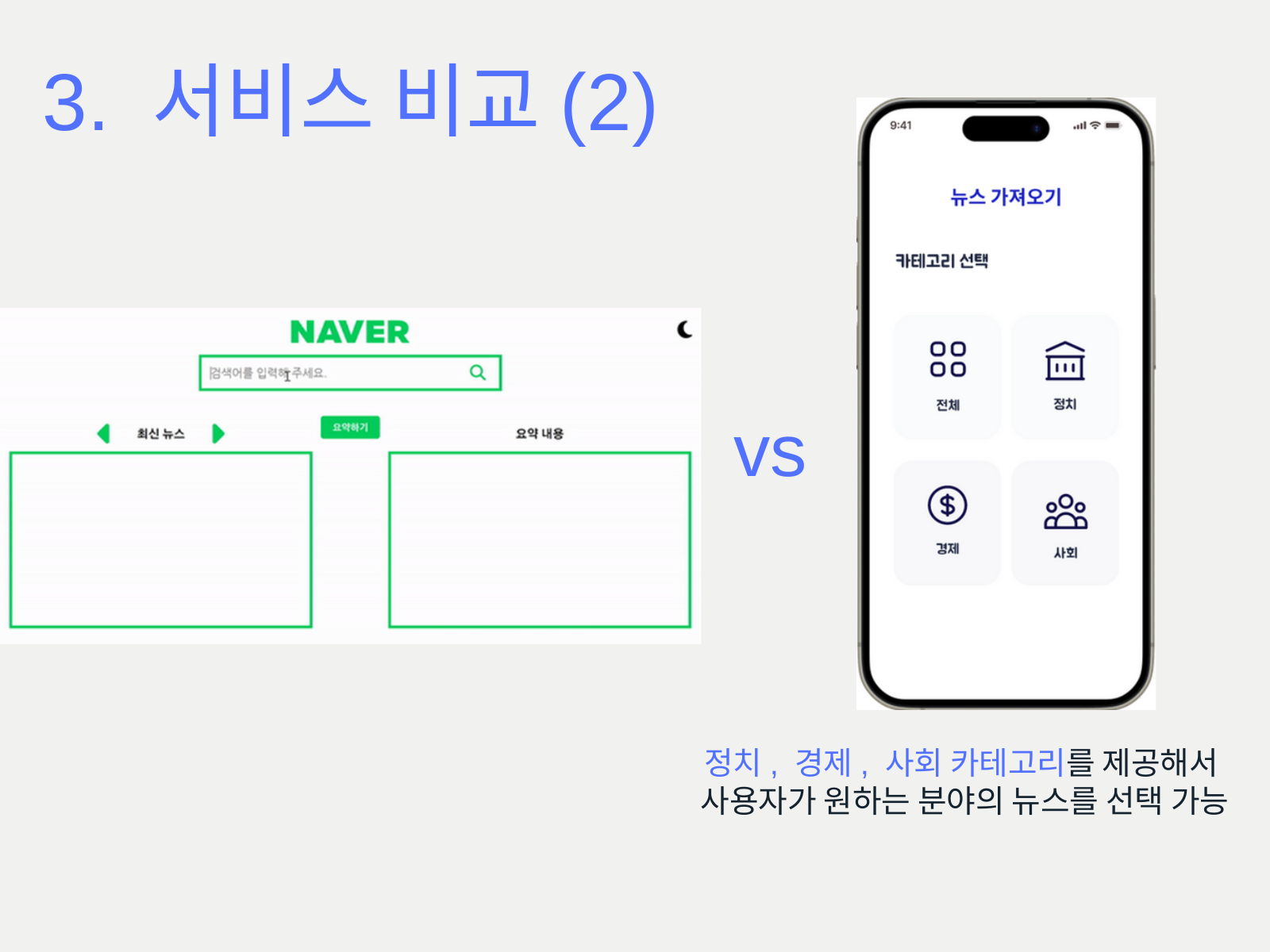

3. 서비스 비교(2)

vs

정치, 경제, 사회 카테고리를 제공해서
사용자가 원하는 분야의 뉴스를 선택 가능